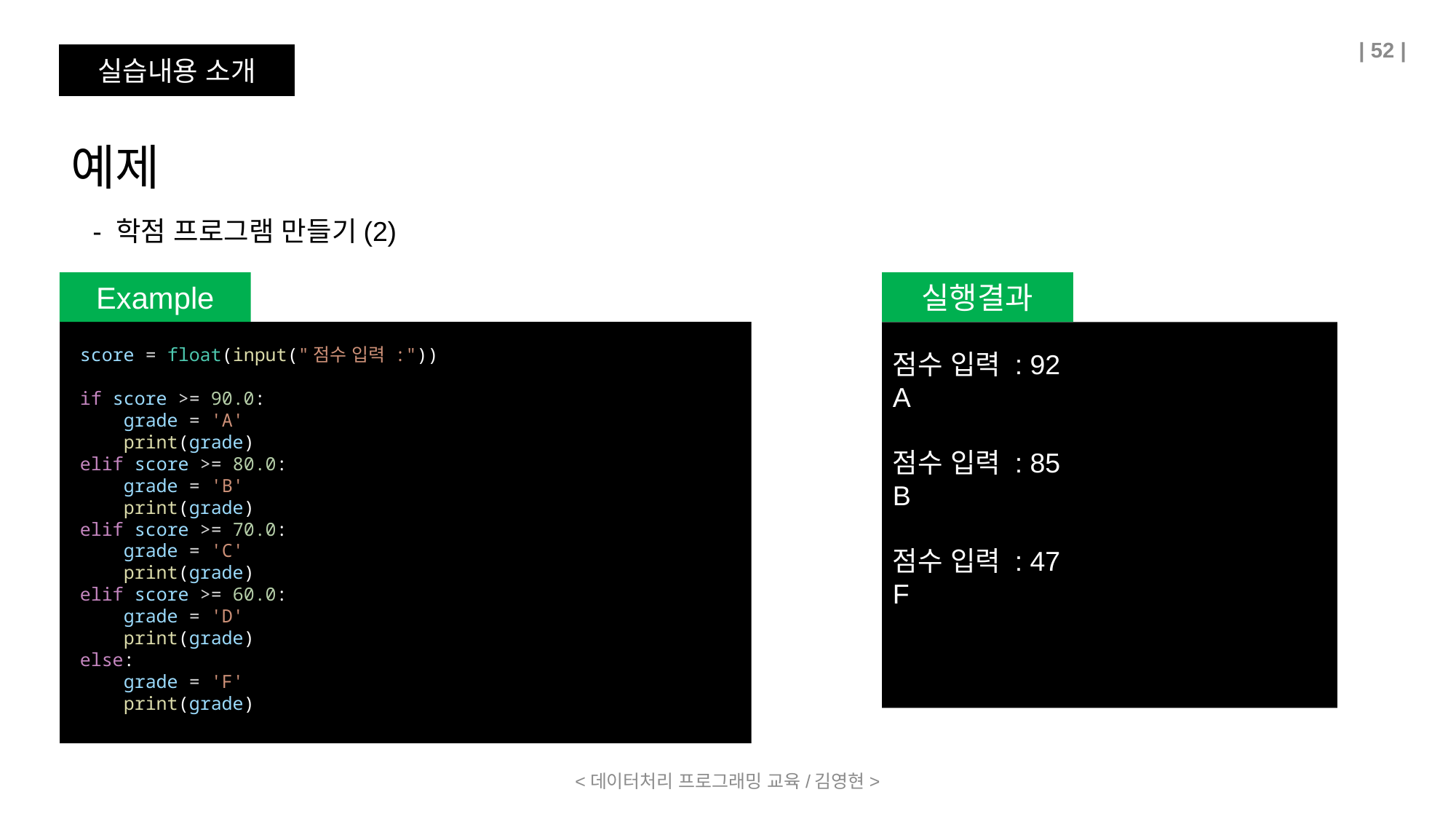

| 52 |
실습내용 소개
예제
- 학점 프로그램 만들기(2)
Example
실행결과

score = float(input("점수 입력 :"))
if score >= 90.0:
    grade = 'A'
    print(grade)
elif score >= 80.0:
    grade = 'B'
    print(grade)
elif score >= 70.0:
    grade = 'C'
    print(grade)
elif score >= 60.0:
    grade = 'D'
    print(grade)
else:
    grade = 'F'
    print(grade)
점수 입력 : 92
A

점수 입력 : 85
B

점수 입력 : 47
F
<데이터처리 프로그래밍 교육/김영현>